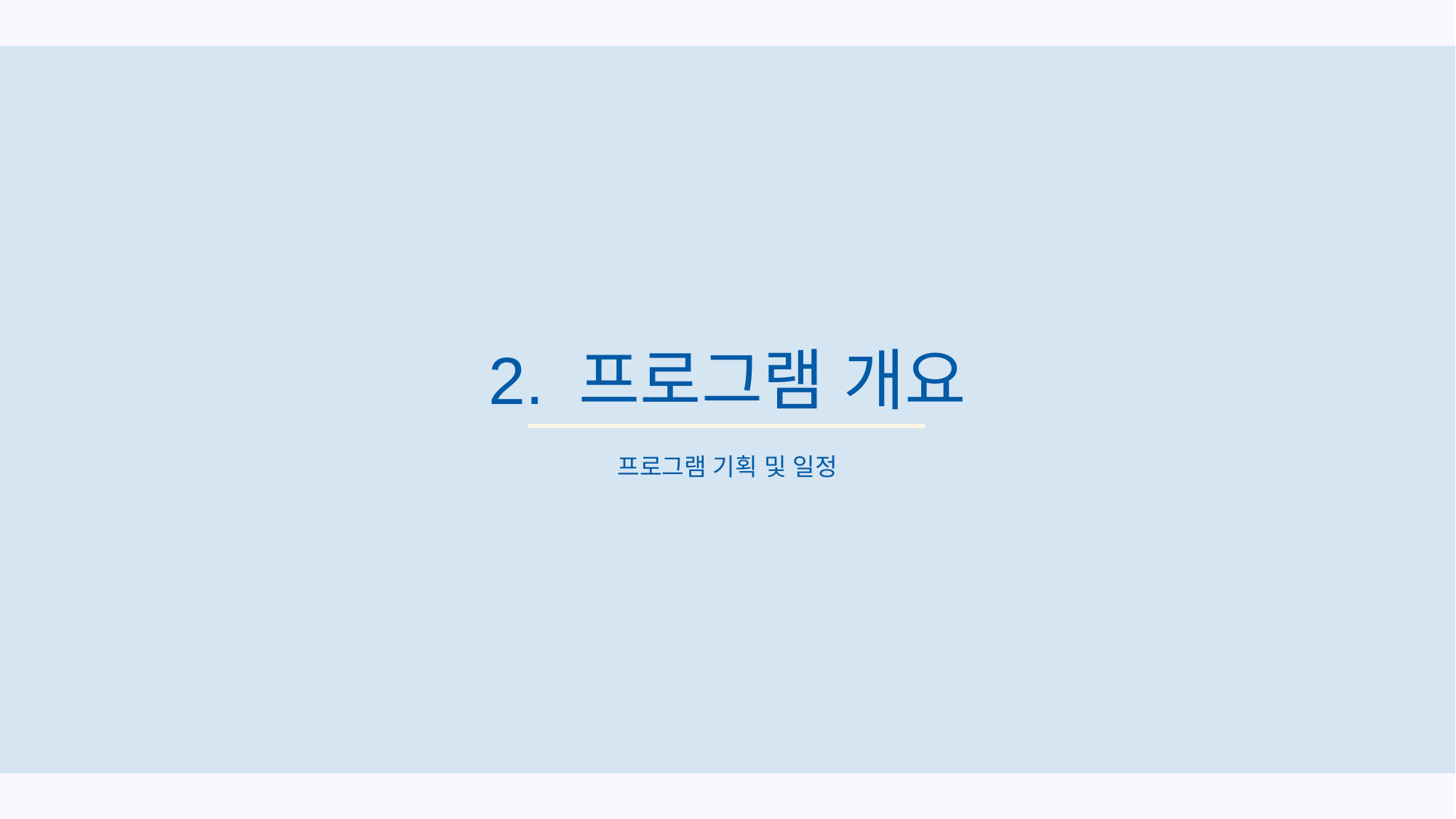

2. 프로그램 개요
프로그램 기획 및 일정